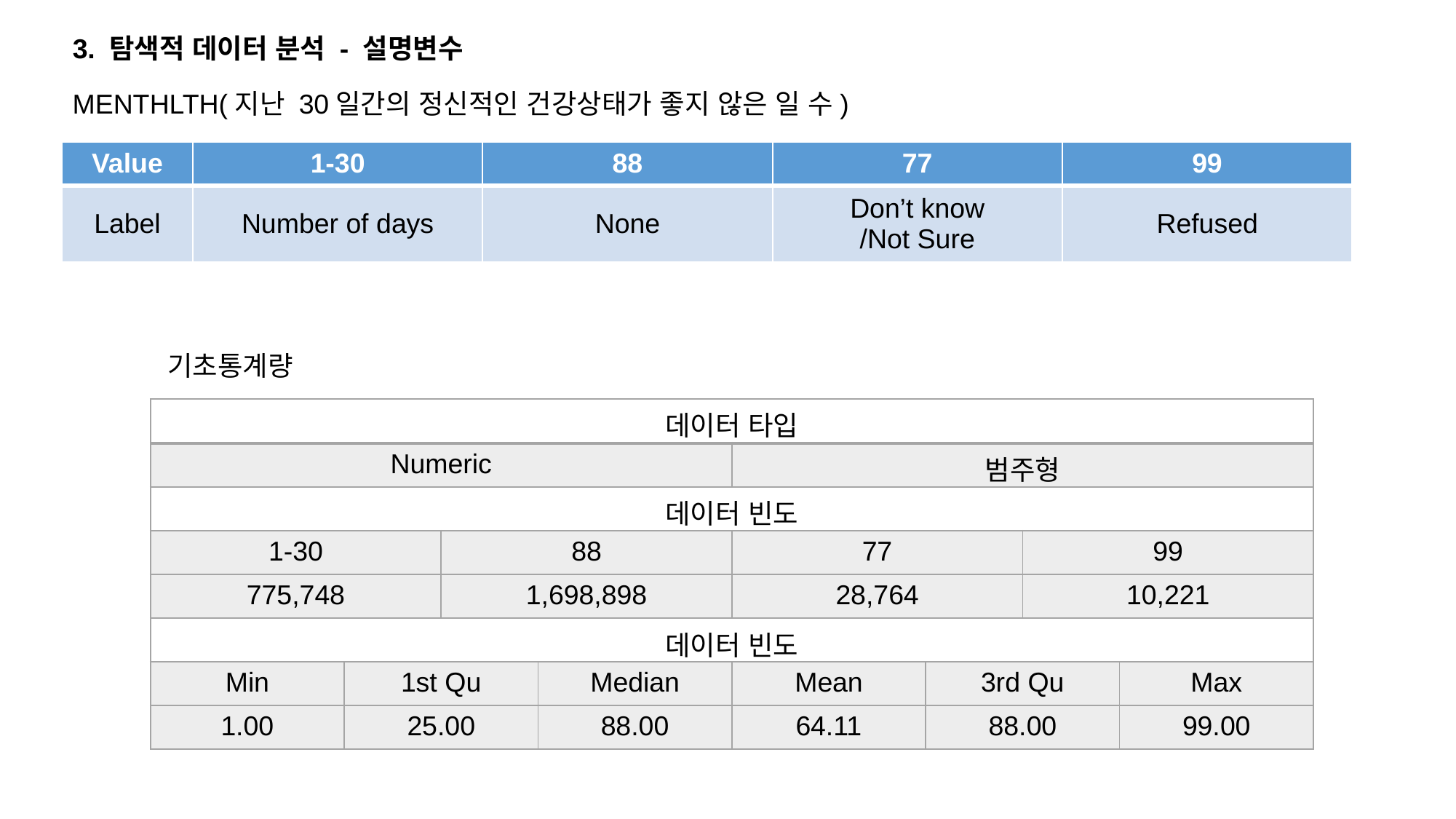

3. 탐색적 데이터 분석 - 설명변수
MENTHLTH(지난 30일간의 정신적인 건강상태가 좋지 않은 일 수)
| Value | 1-30 | 88 | 77 | 99 |
| --- | --- | --- | --- | --- |
| Label | Number of days | None | Don’t know /Not Sure | Refused |
기초통계량
| 데이터 타입 |  |  |  |  |  |  |  |
| --- | --- | --- | --- | --- | --- | --- | --- |
| Numeric |  |  |  | 범주형 |  |  |  |
| 데이터 빈도 |  |  |  |  |  |  |  |
| 1-30 |  | 88 |  | 77 |  | 99 |  |
| 775,748 |  | 1,698,898 |  | 28,764 |  | 10,221 |  |
| 데이터 빈도 |  |  |  |  |  |  |  |
| Min | 1st Qu |  | Median | Mean | 3rd Qu |  | Max |
| 1.00 | 25.00 |  | 88.00 | 64.11 | 88.00 |  | 99.00 |